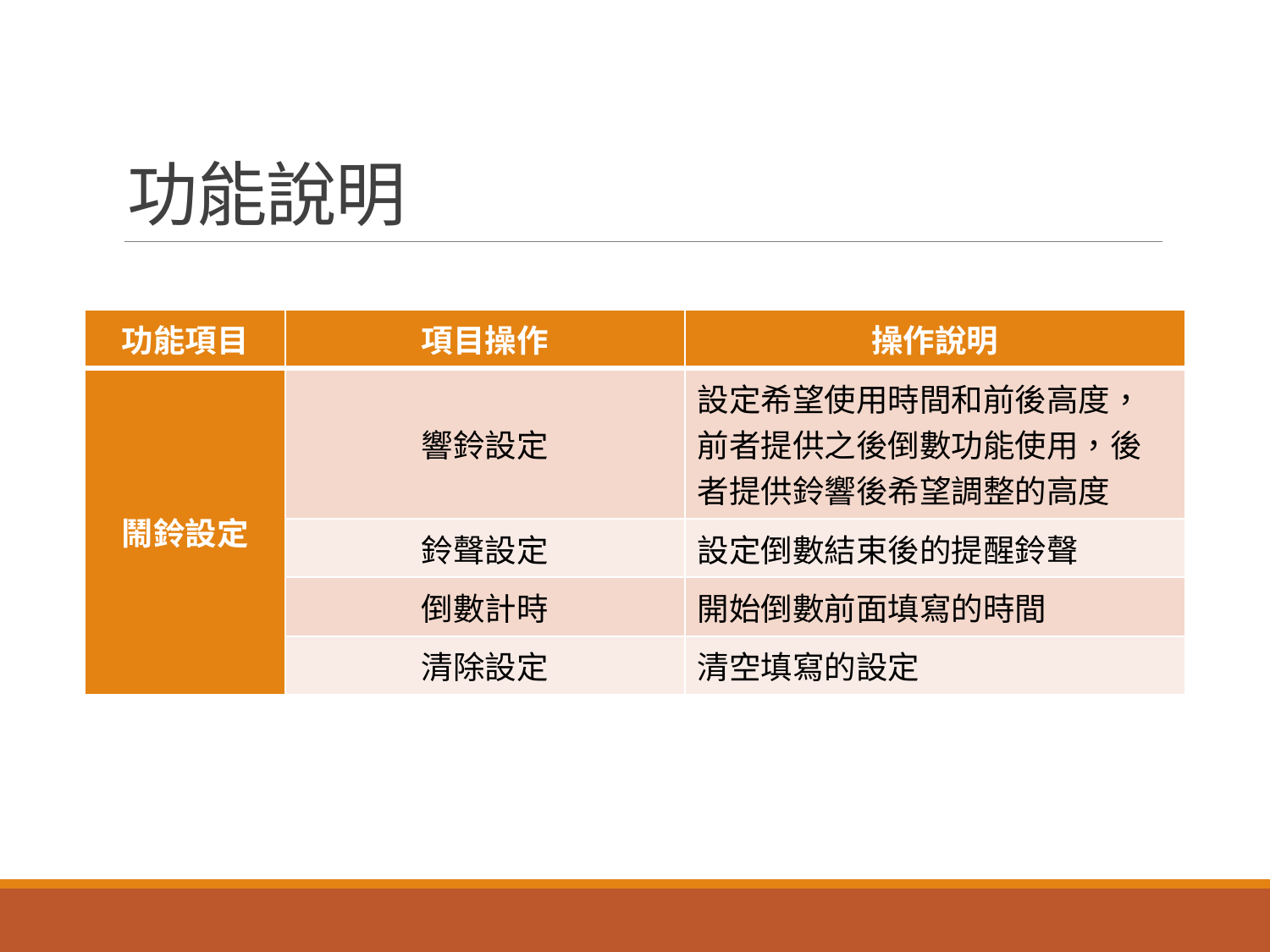

# 功能說明
| 功能項目 | 項目操作 | 操作說明 |
| --- | --- | --- |
| 鬧鈴設定 | 響鈴設定 | 設定希望使用時間和前後高度，前者提供之後倒數功能使用，後者提供鈴響後希望調整的高度 |
|  | 鈴聲設定 | 設定倒數結束後的提醒鈴聲 |
|  | 倒數計時 | 開始倒數前面填寫的時間 |
|  | 清除設定 | 清空填寫的設定 |